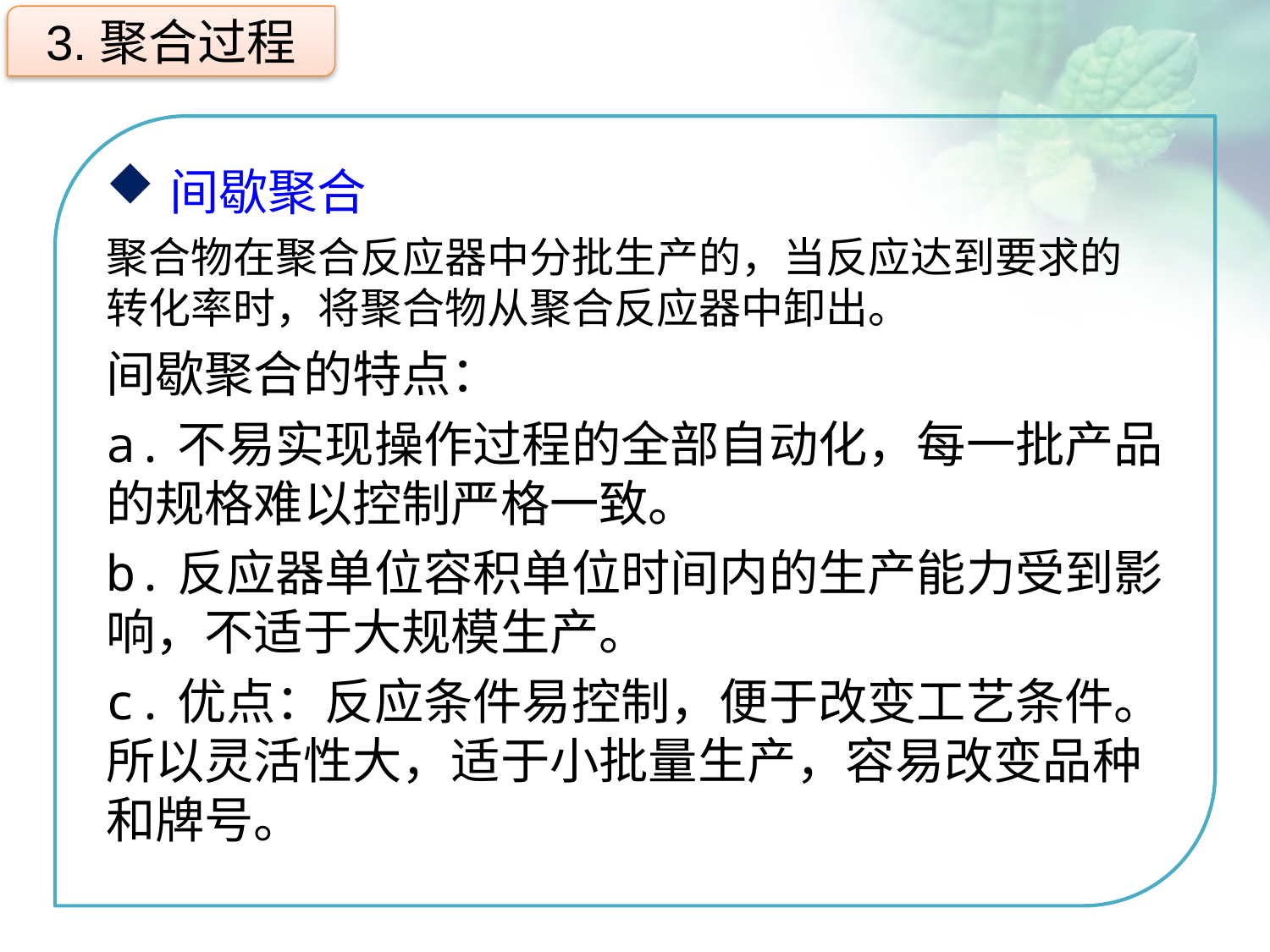

3.聚合过程
间歇聚合
聚合物在聚合反应器中分批生产的，当反应达到要求的转化率时，将聚合物从聚合反应器中卸出。
间歇聚合的特点：
a.不易实现操作过程的全部自动化，每一批产品的规格难以控制严格一致。
b.反应器单位容积单位时间内的生产能力受到影响，不适于大规模生产。
c.优点：反应条件易控制，便于改变工艺条件。所以灵活性大，适于小批量生产，容易改变品种和牌号。
点击添加文本
点击添加文本
点击添加文本
点击添加文本